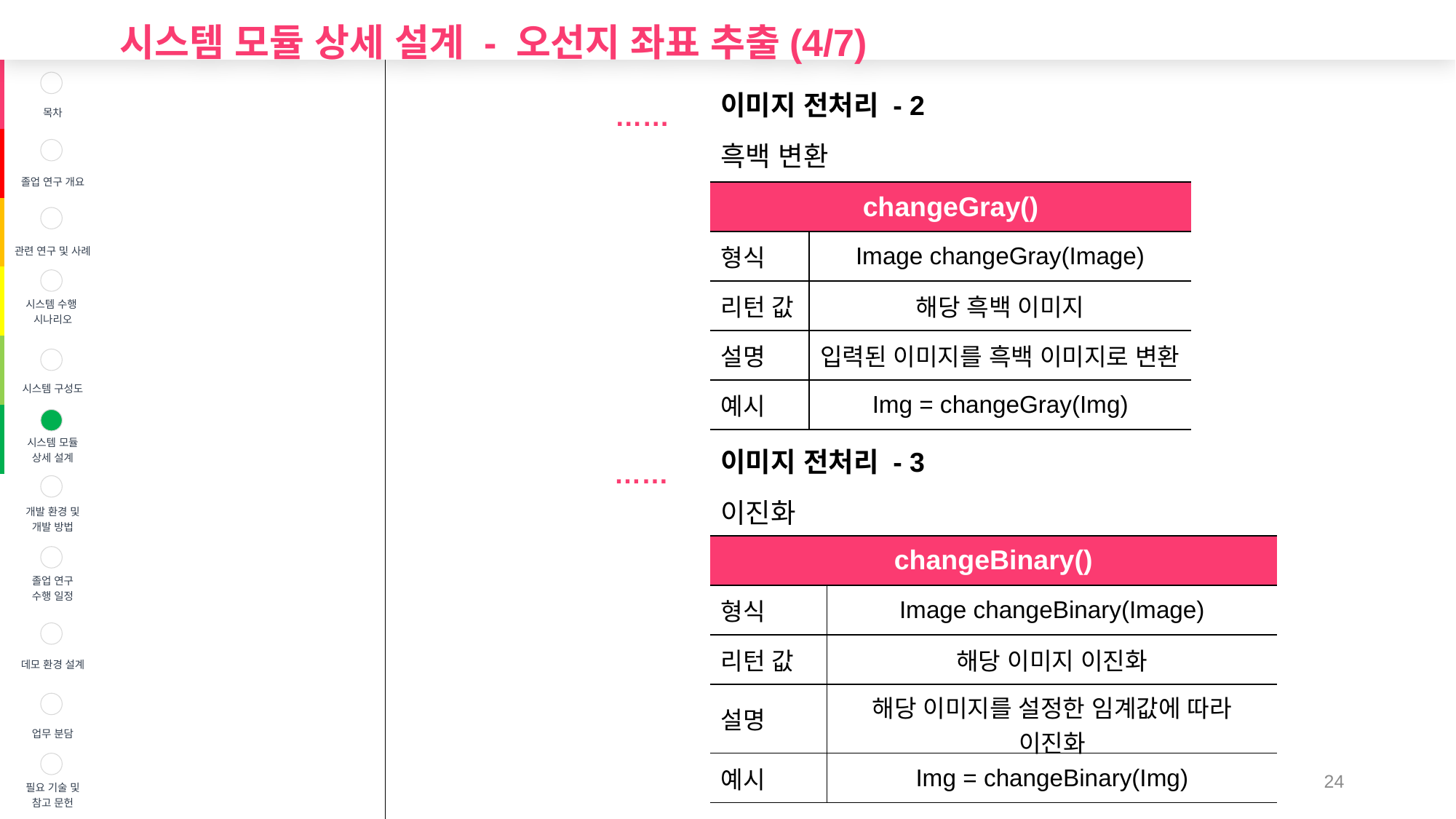

시스템 모듈 상세 설계 - 오선지 좌표 추출(4/7)
|  | 목차 |
| --- | --- |
|  | 졸업 연구 개요 |
|  | 관련 연구 및 사례 |
|  | 시스템 수행 시나리오 |
|  | 시스템 구성도 |
|  | 시스템 모듈 상세 설계 |
|  | 개발 환경 및 개발 방법 |
|  | 졸업 연구 수행 일정 |
|  | 데모 환경 설계 |
|  | 업무 분담 |
|  | 필요 기술 및 참고 문헌 |

이미지 전처리 - 2

흑백 변환

……

| changeGray() |  |
| --- | --- |
| 형식 | Image changeGray(Image) |
| 리턴 값 | 해당 흑백 이미지 |
| 설명 | 입력된 이미지를 흑백 이미지로 변환 |
| 예시 | Img = changeGray(Img) |

이미지 전처리 - 3

이진화

……

| changeBinary() |  |
| --- | --- |
| 형식 | Image changeBinary(Image) |
| 리턴 값 | 해당 이미지 이진화 |
| 설명 | 해당 이미지를 설정한 임계값에 따라 이진화 |
| 예시 | Img = changeBinary(Img) |

24